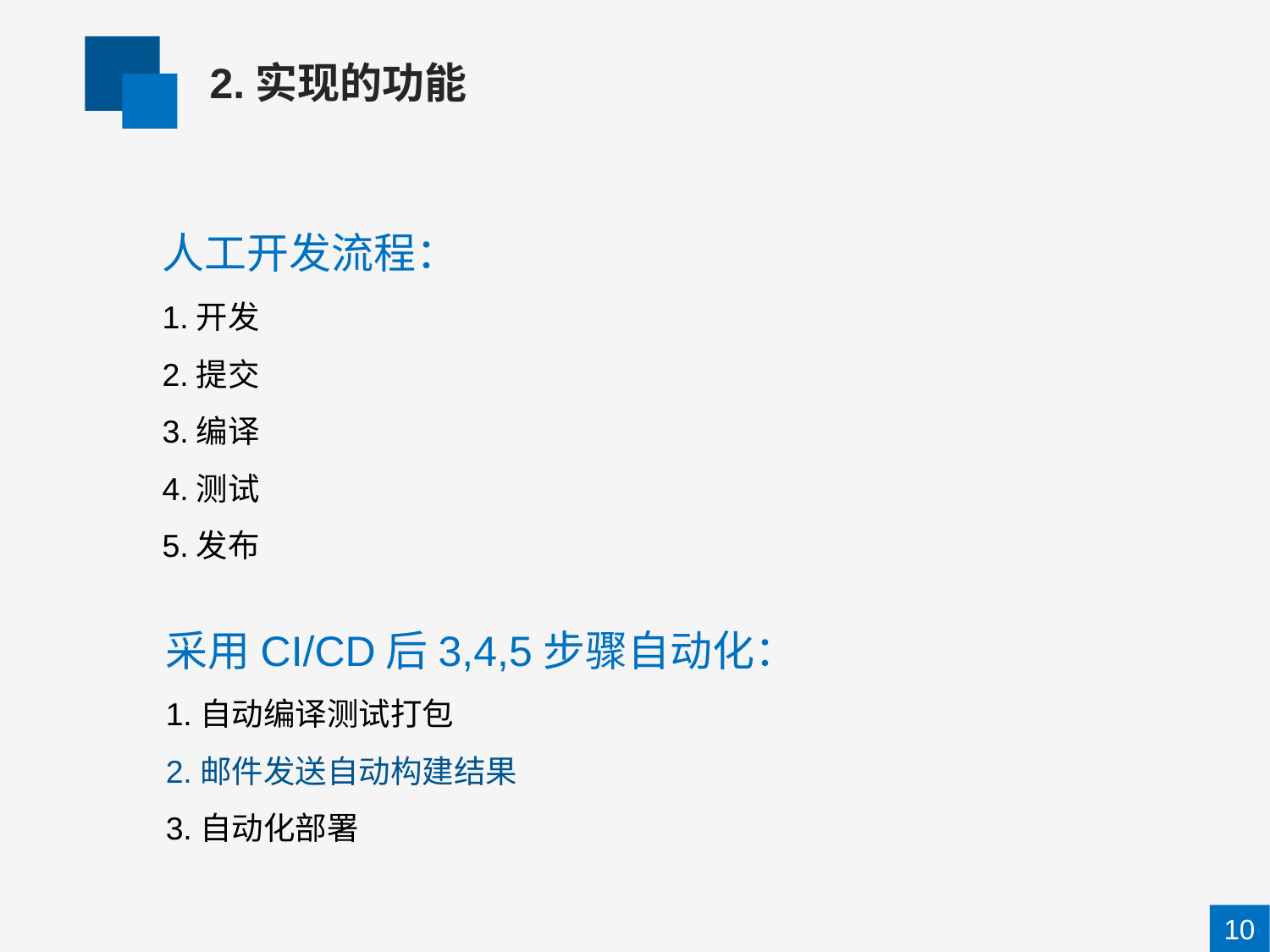

2.实现的功能
人工开发流程：
1.开发
2.提交
3.编译
4.测试
5.发布
采用CI/CD后3,4,5步骤自动化：
1.自动编译测试打包
2.邮件发送自动构建结果
3.自动化部署
10